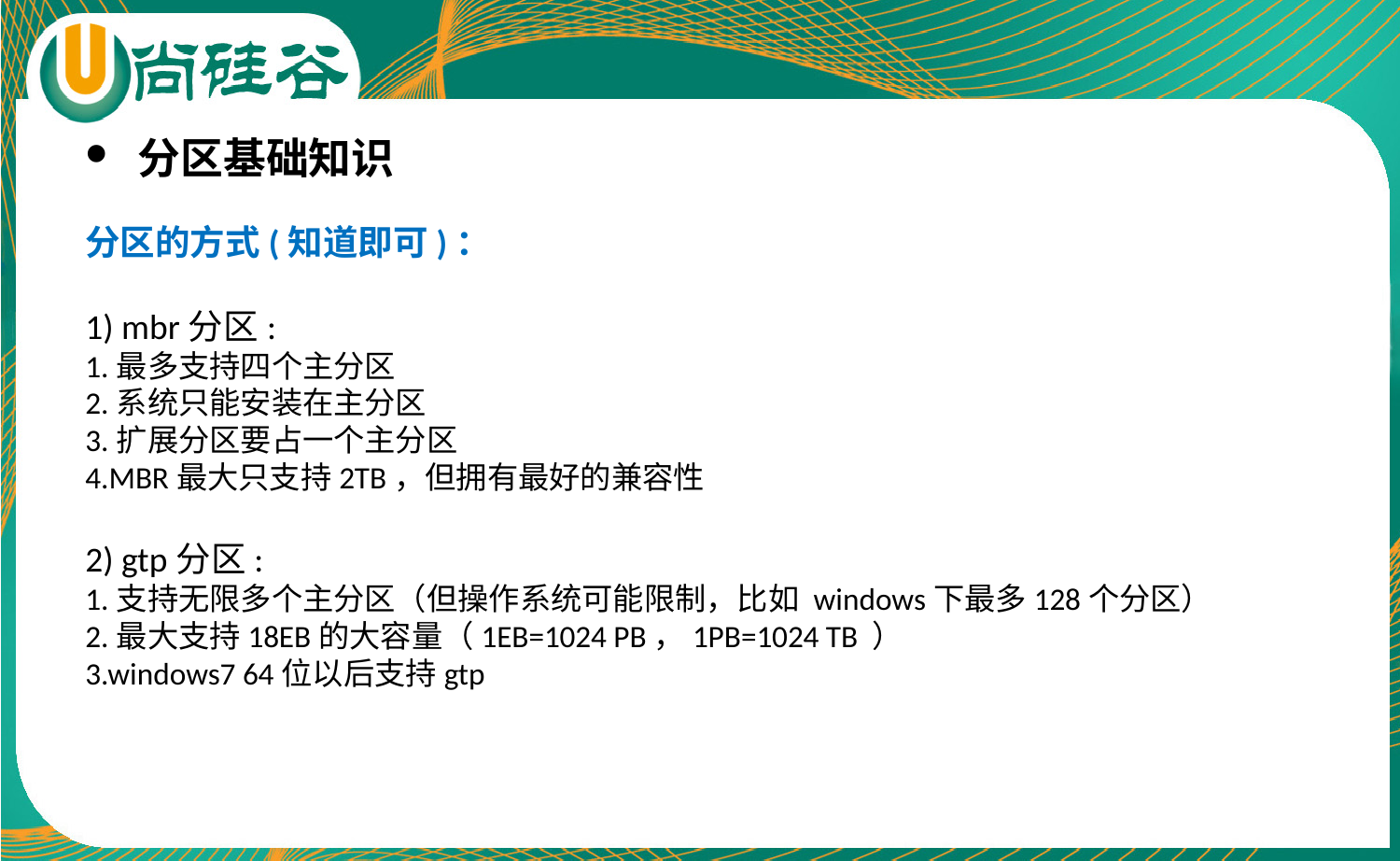

分区基础知识
分区的方式(知道即可)：

1) mbr分区:
1.最多支持四个主分区
2.系统只能安装在主分区
3.扩展分区要占一个主分区
4.MBR最大只支持2TB，但拥有最好的兼容性

2) gtp分区:
1.支持无限多个主分区（但操作系统可能限制，比如 windows下最多128个分区）
2.最大支持18EB的大容量（1EB=1024 PB，1PB=1024 TB ）
3.windows7 64位以后支持gtp